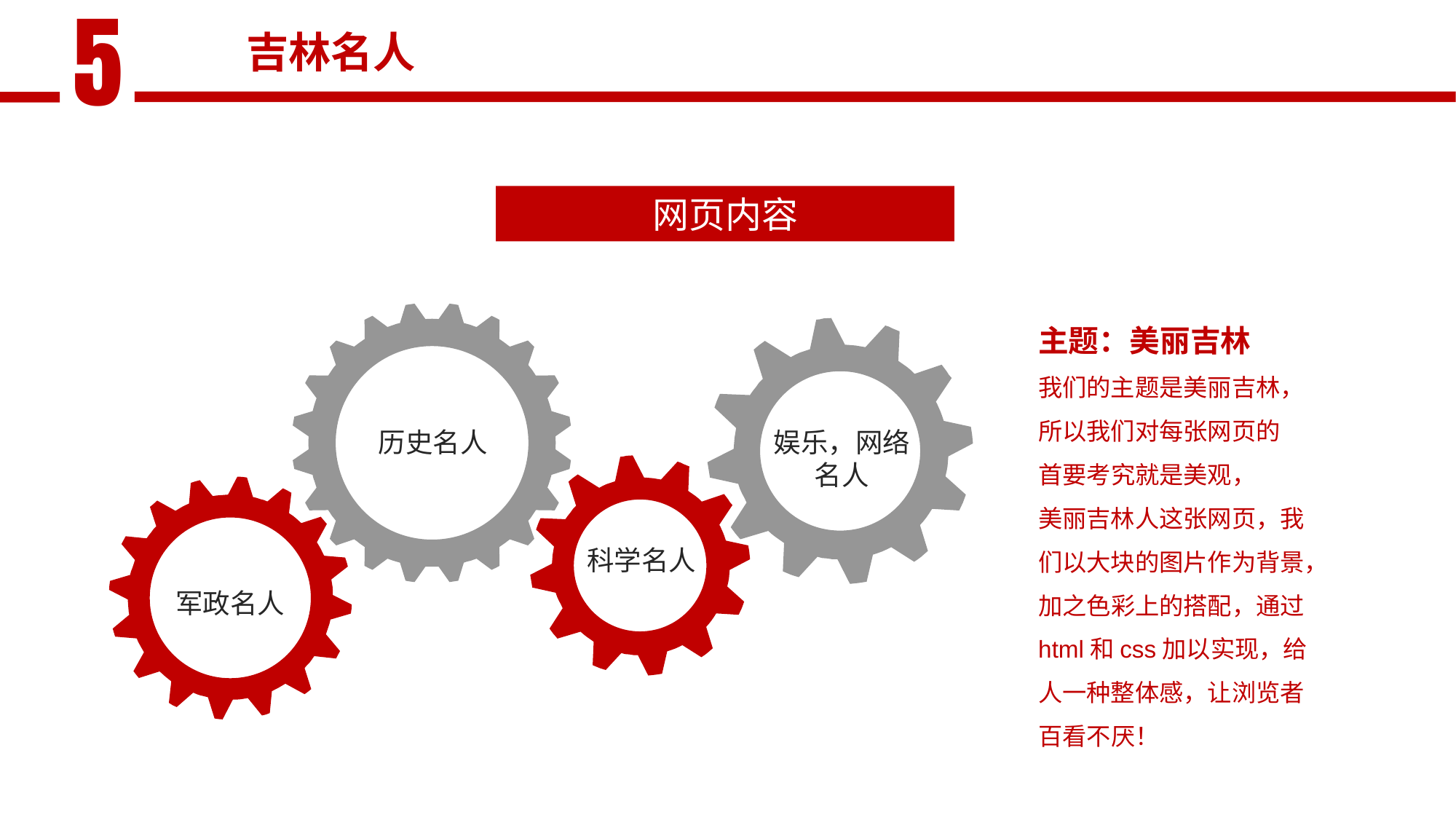

吉林名人
网页内容
主题：美丽吉林
我们的主题是美丽吉林，
所以我们对每张网页的
首要考究就是美观，
美丽吉林人这张网页，我们以大块的图片作为背景，
加之色彩上的搭配，通过html和css加以实现，给人一种整体感，让浏览者百看不厌！

历史名人
娱乐，网络
名人

科学名人
军政名人